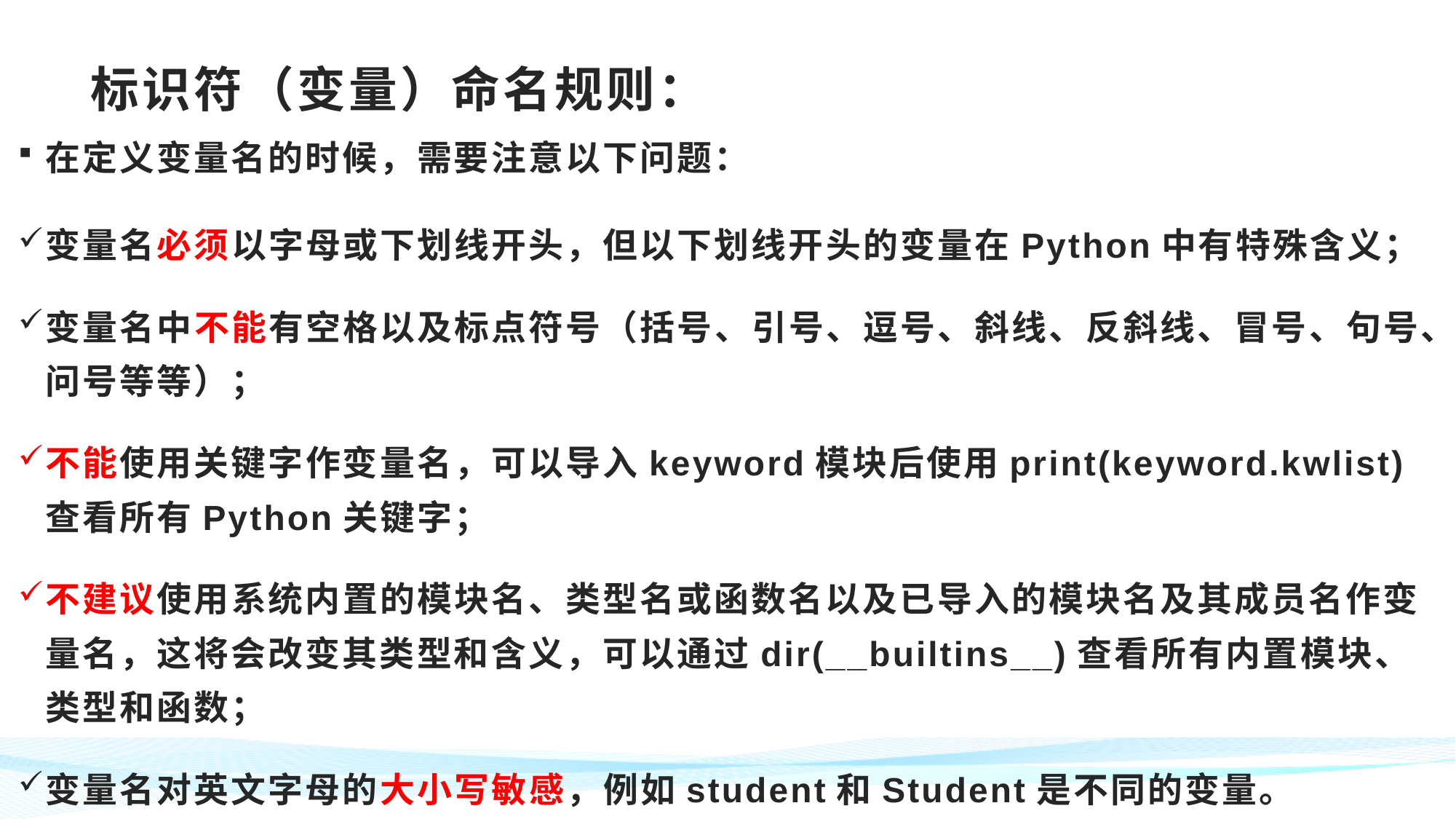

# 标识符（变量）命名规则：
在定义变量名的时候，需要注意以下问题：
变量名必须以字母或下划线开头，但以下划线开头的变量在Python中有特殊含义；
变量名中不能有空格以及标点符号（括号、引号、逗号、斜线、反斜线、冒号、句号、问号等等）；
不能使用关键字作变量名，可以导入keyword模块后使用print(keyword.kwlist)查看所有Python关键字；
不建议使用系统内置的模块名、类型名或函数名以及已导入的模块名及其成员名作变量名，这将会改变其类型和含义，可以通过dir(__builtins__)查看所有内置模块、类型和函数；
变量名对英文字母的大小写敏感，例如student和Student是不同的变量。